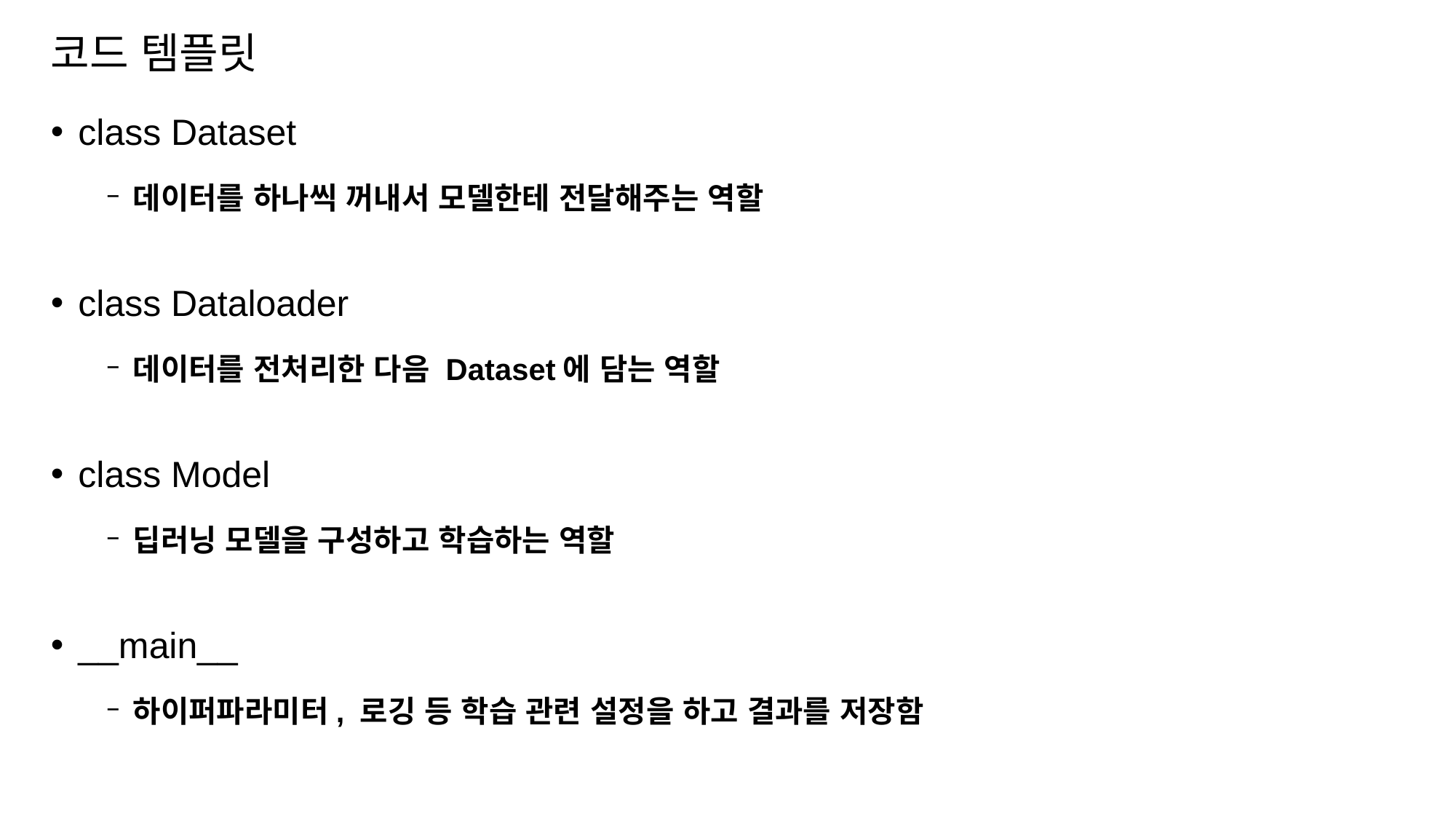

# 코드 템플릿
class Dataset
데이터를 하나씩 꺼내서 모델한테 전달해주는 역할

class Dataloader
데이터를 전처리한 다음 Dataset에 담는 역할

class Model
딥러닝 모델을 구성하고 학습하는 역할

__main__
하이퍼파라미터, 로깅 등 학습 관련 설정을 하고 결과를 저장함